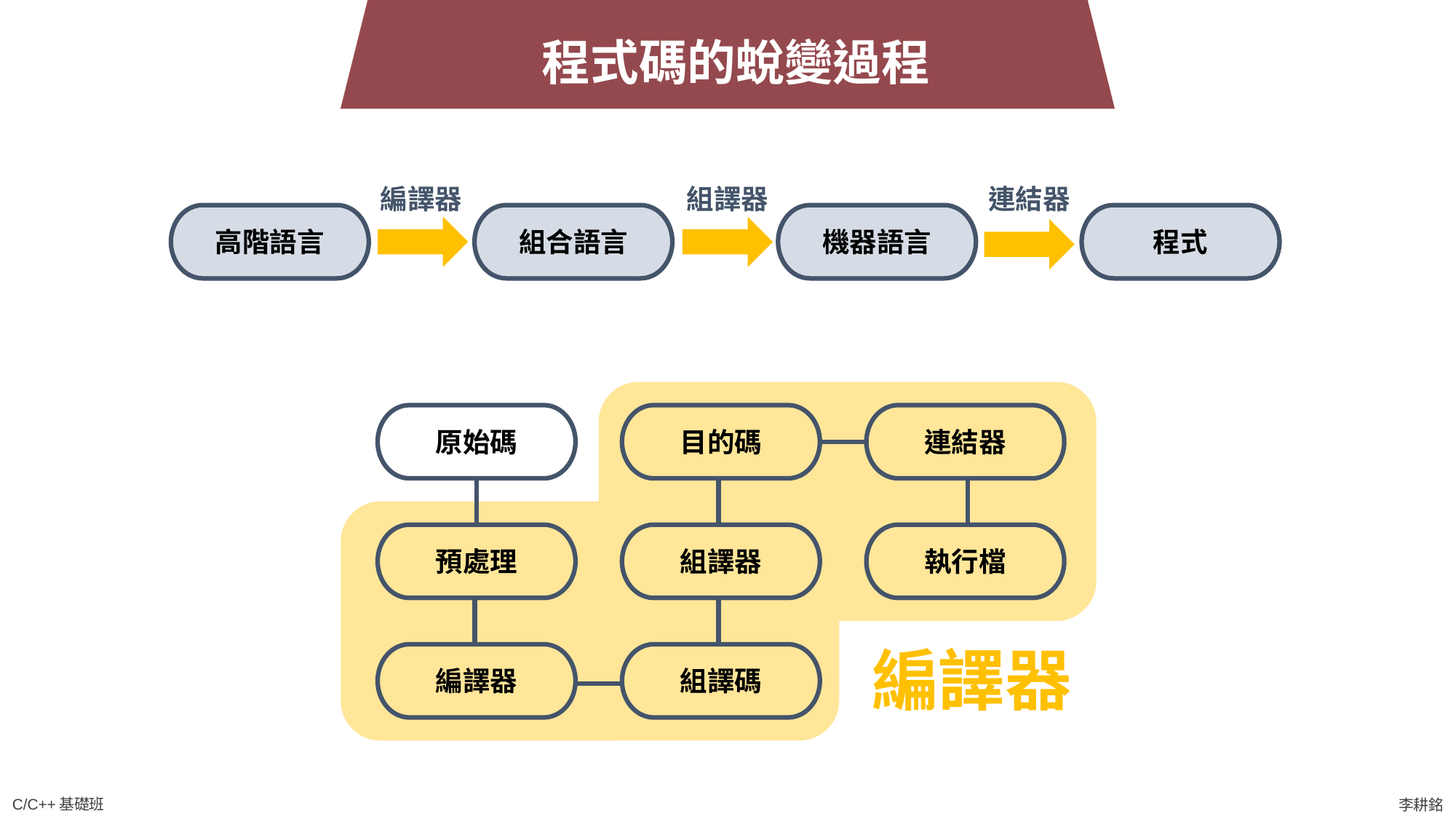

程式碼的蛻變過程
編譯器
組譯器
連結器

高階語言

組合語言

機器語言

程式

原始碼
目的碼
連結器

預處理
組譯器
執行檔
編譯器

編譯器
組譯碼
C/C++基礎班
李耕銘